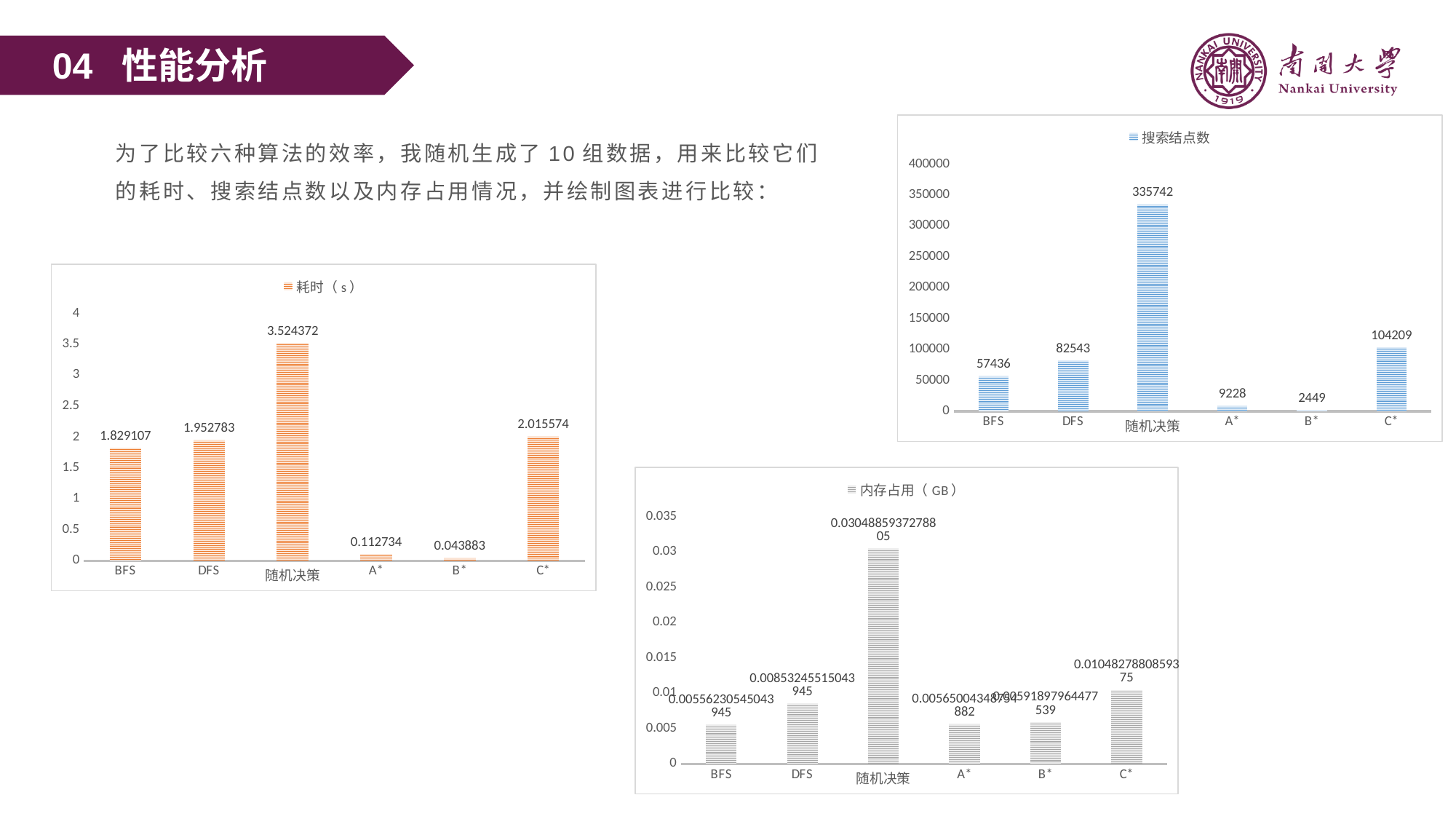

04  性能分析

### Chart

| Category | 搜索结点数 |
|---|---|
| BFS | 57436.0 |
| DFS | 82543.0 |
| 随机决策 | 335742.0 |
| A* | 9228.0 |
| B* | 2449.0 |
| C* | 104209.0 |
为了比较六种算法的效率，我随机生成了10组数据，用来比较它们的耗时、搜索结点数以及内存占用情况，并绘制图表进行比较：

### Chart

| Category | 耗时（s） |
|---|---|
| BFS | 1.829107 |
| DFS | 1.952783 |
| 随机决策 | 3.524372 |
| A* | 0.112734 |
| B* | 0.043883 |
| C* | 2.015574 |

### Chart

| Category | 内存占用（GB） |
|---|---|
| BFS | 0.00556230545043945 |
| DFS | 0.00853245515043945 |
| 随机决策 | 0.0304885937278805 |
| A* | 0.00565004348754882 |
| B* | 0.00591897964477539 |
| C* | 0.0104827880859375 |